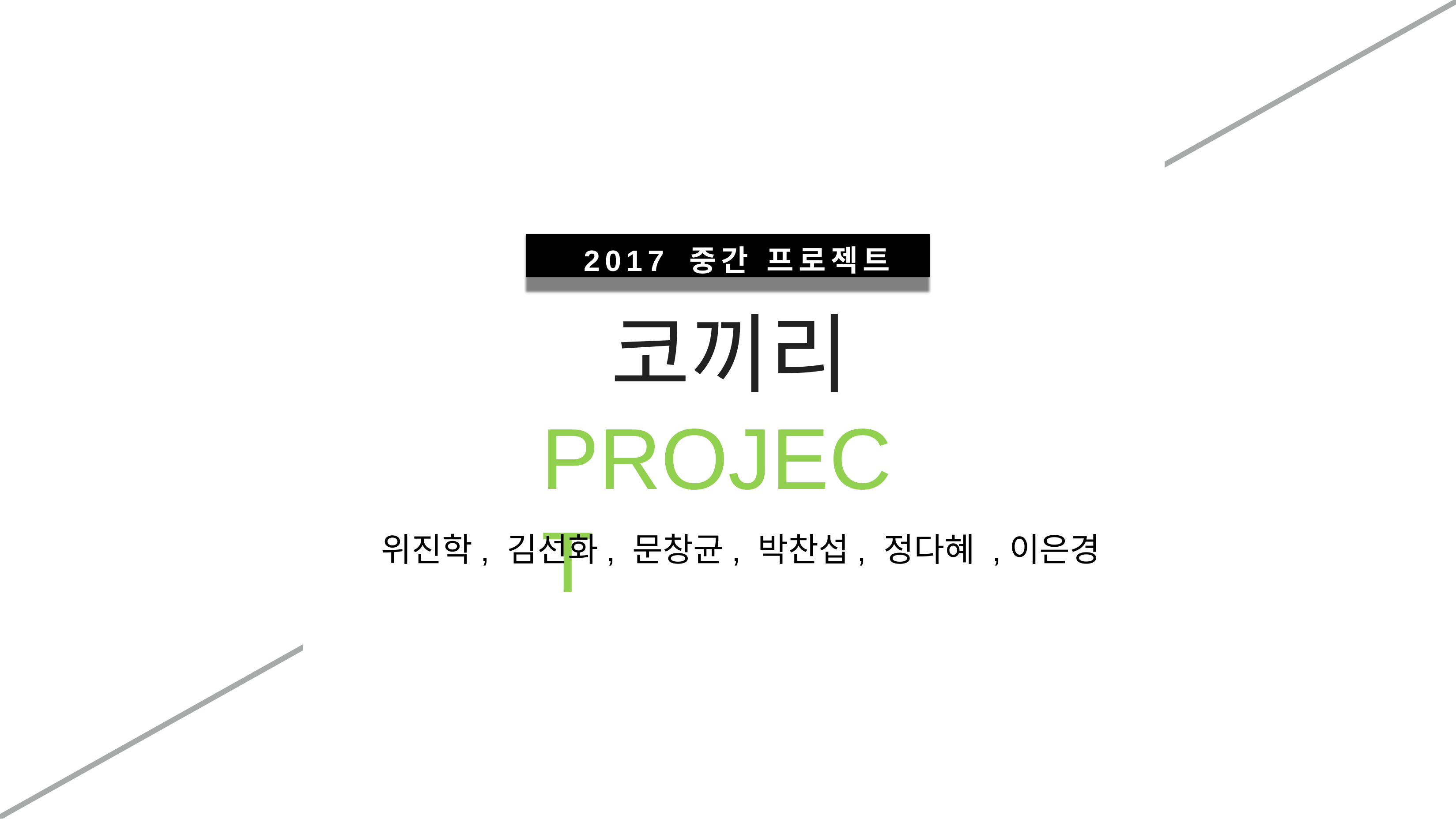

2017 중간 프로젝트
# 코끼리
PROJECT
위진학, 김선화, 문창균, 박찬섭, 정다혜 ,이은경